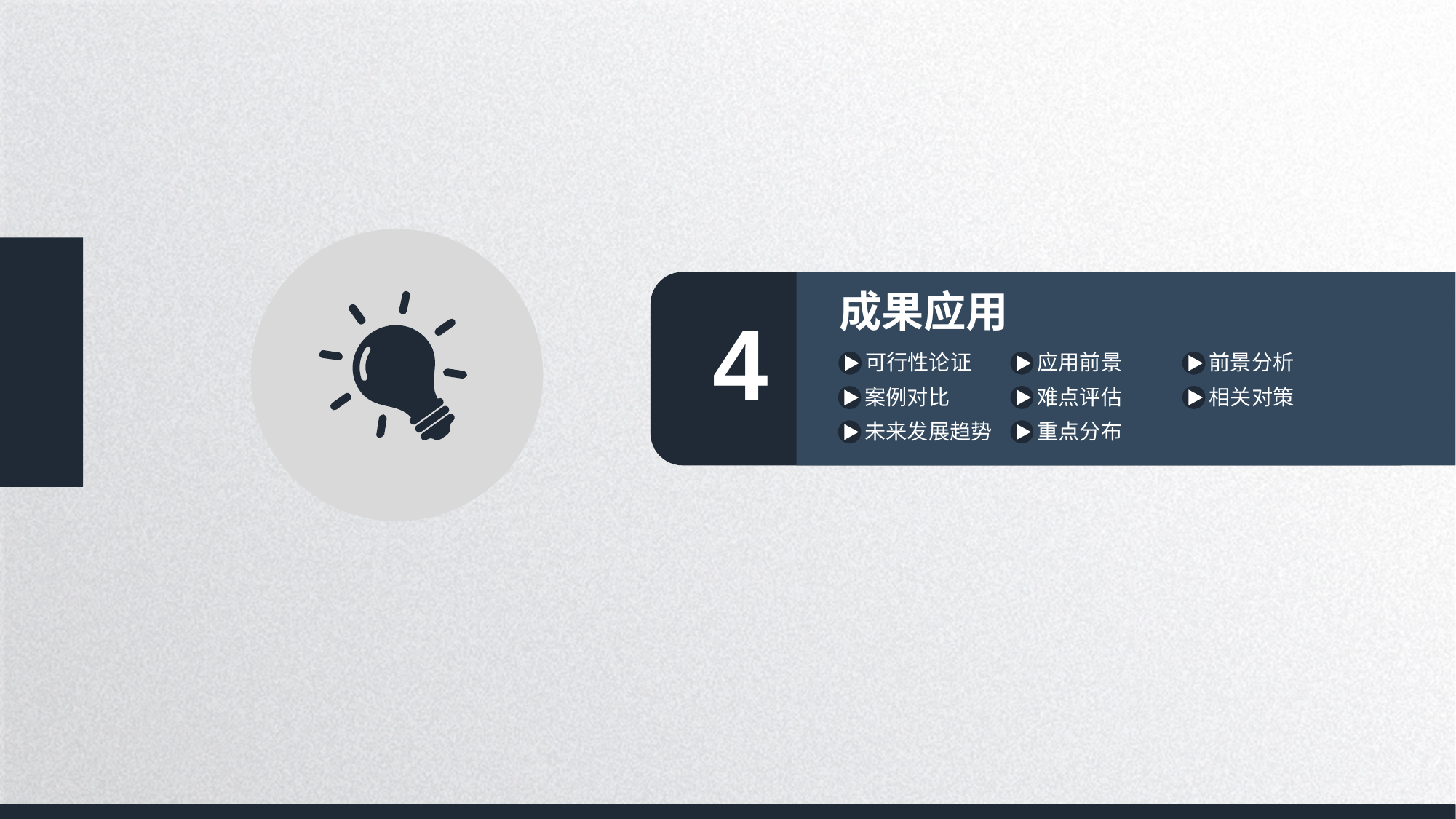

成果应用

4
可行性论证

应用前景

前景分析

难点评估

相关对策

案例对比

重点分布

未来发展趋势

延时符